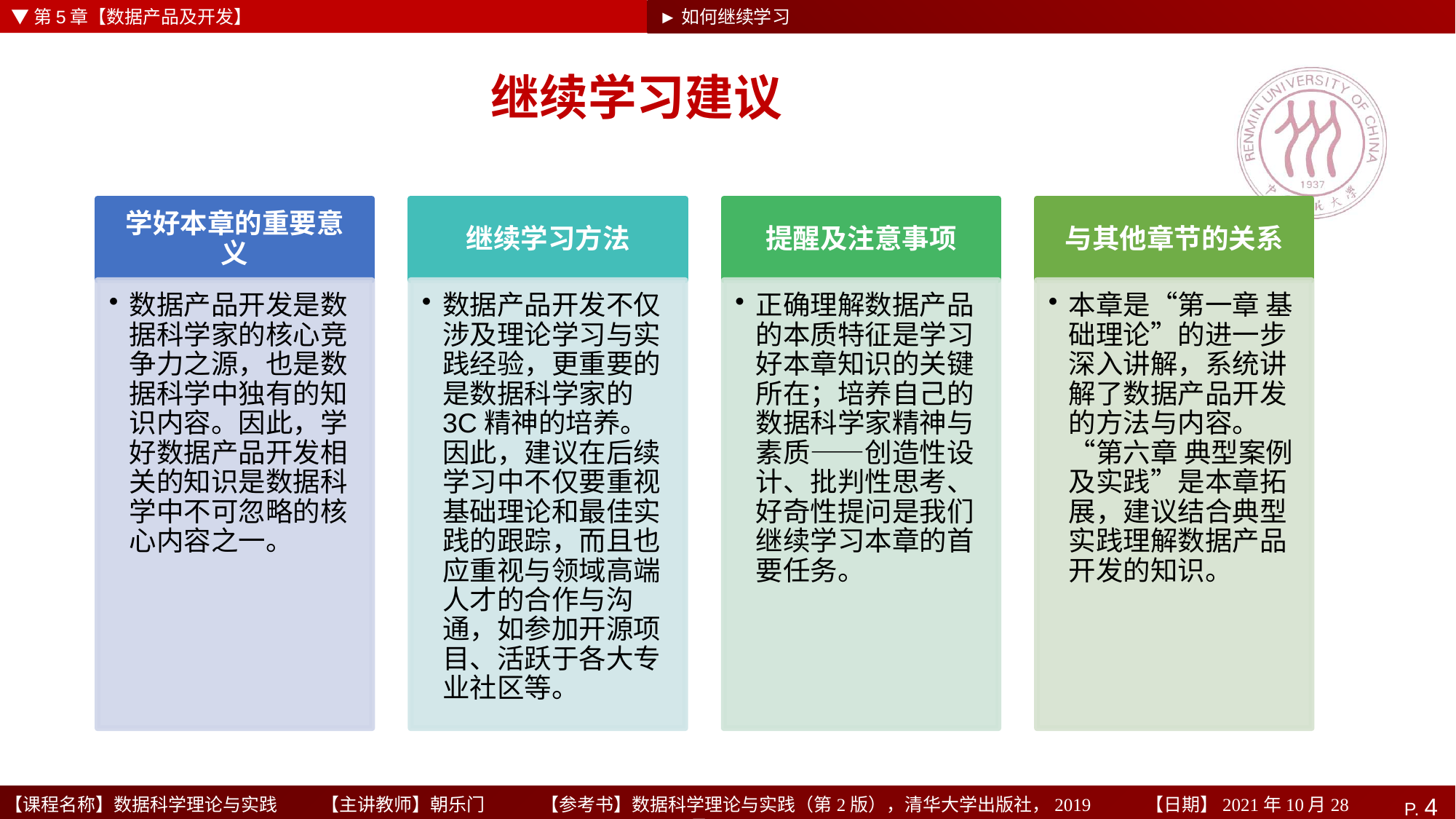

▼第5章【数据产品及开发】

►如何继续学习
# 继续学习建议
学好本章的重要意义
数据产品开发是数据科学家的核心竞争力之源，也是数据科学中独有的知识内容。因此，学好数据产品开发相关的知识是数据科学中不可忽略的核心内容之一。
继续学习方法
数据产品开发不仅涉及理论学习与实践经验，更重要的是数据科学家的3C精神的培养。因此，建议在后续学习中不仅要重视基础理论和最佳实践的跟踪，而且也应重视与领域高端人才的合作与沟通，如参加开源项目、活跃于各大专业社区等。
提醒及注意事项
正确理解数据产品的本质特征是学习好本章知识的关键所在；培养自己的数据科学家精神与素质——创造性设计、批判性思考、好奇性提问是我们继续学习本章的首要任务。
与其他章节的关系
本章是“第一章 基础理论”的进一步深入讲解，系统讲解了数据产品开发的方法与内容。“第六章 典型案例及实践”是本章拓展，建议结合典型实践理解数据产品开发的知识。